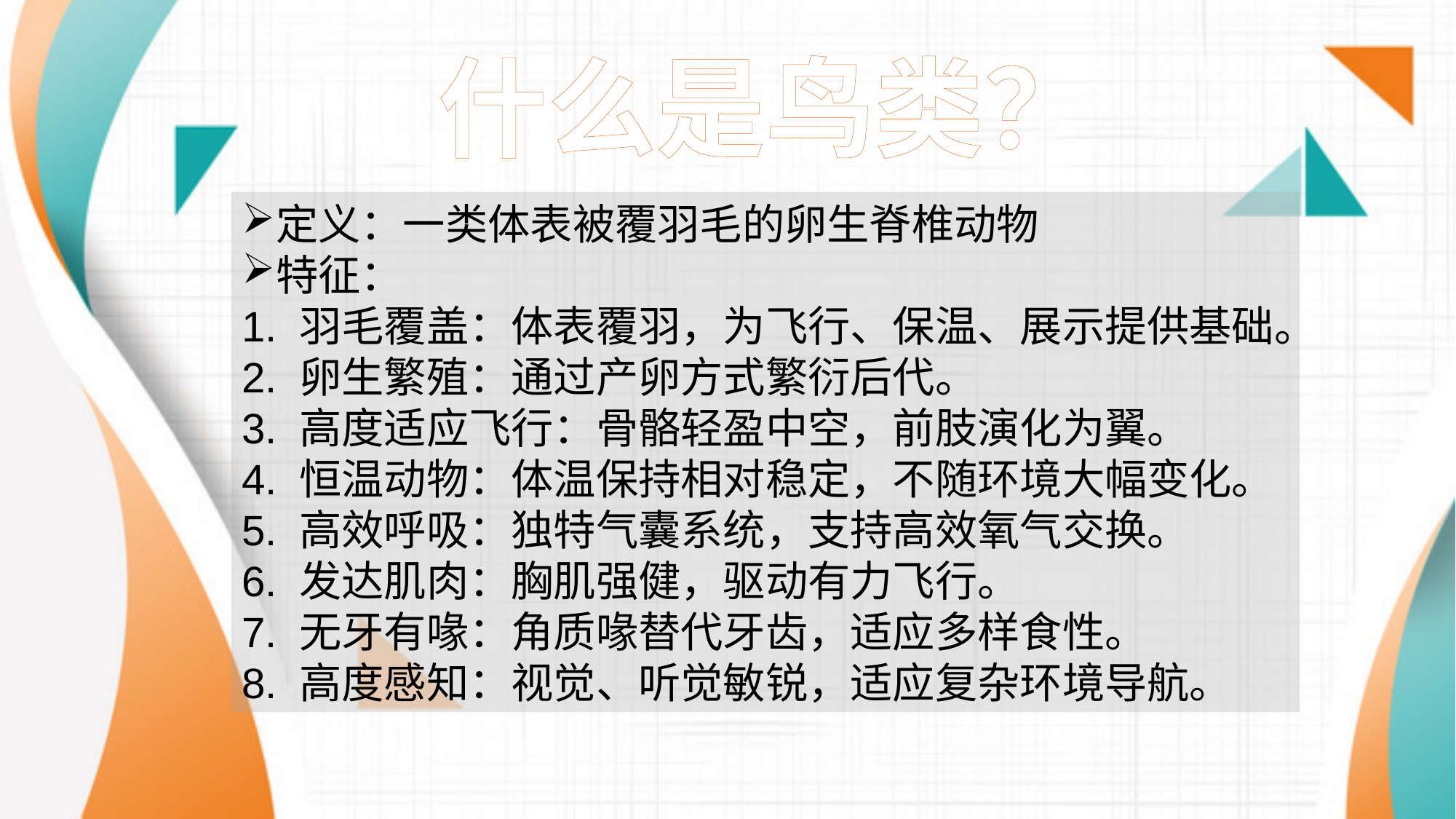

什么是鸟类？
定义：一类体表被覆羽毛的卵生脊椎动物
特征：
1. 羽毛覆盖：体表覆羽，为飞行、保温、展示提供基础。
2. 卵生繁殖：通过产卵方式繁衍后代。
3. 高度适应飞行：骨骼轻盈中空，前肢演化为翼。
4. 恒温动物：体温保持相对稳定，不随环境大幅变化。
5. 高效呼吸：独特气囊系统，支持高效氧气交换。
6. 发达肌肉：胸肌强健，驱动有力飞行。
7. 无牙有喙：角质喙替代牙齿，适应多样食性。
8. 高度感知：视觉、听觉敏锐，适应复杂环境导航。